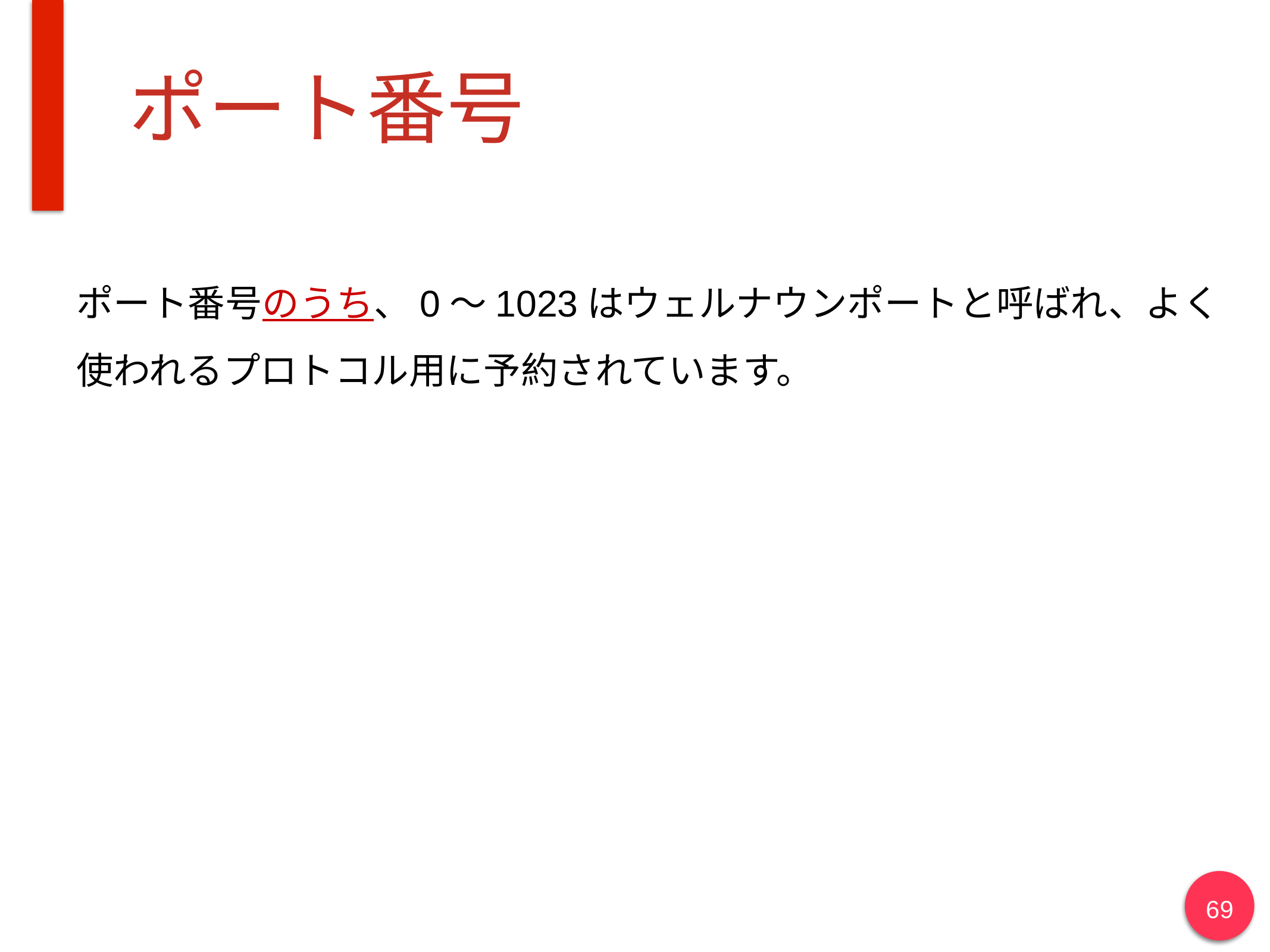

# ポート番号
ポート番号のうち、0〜1023はウェルナウンポートと呼ばれ、よく
使われるプロトコル用に予約されています。

69